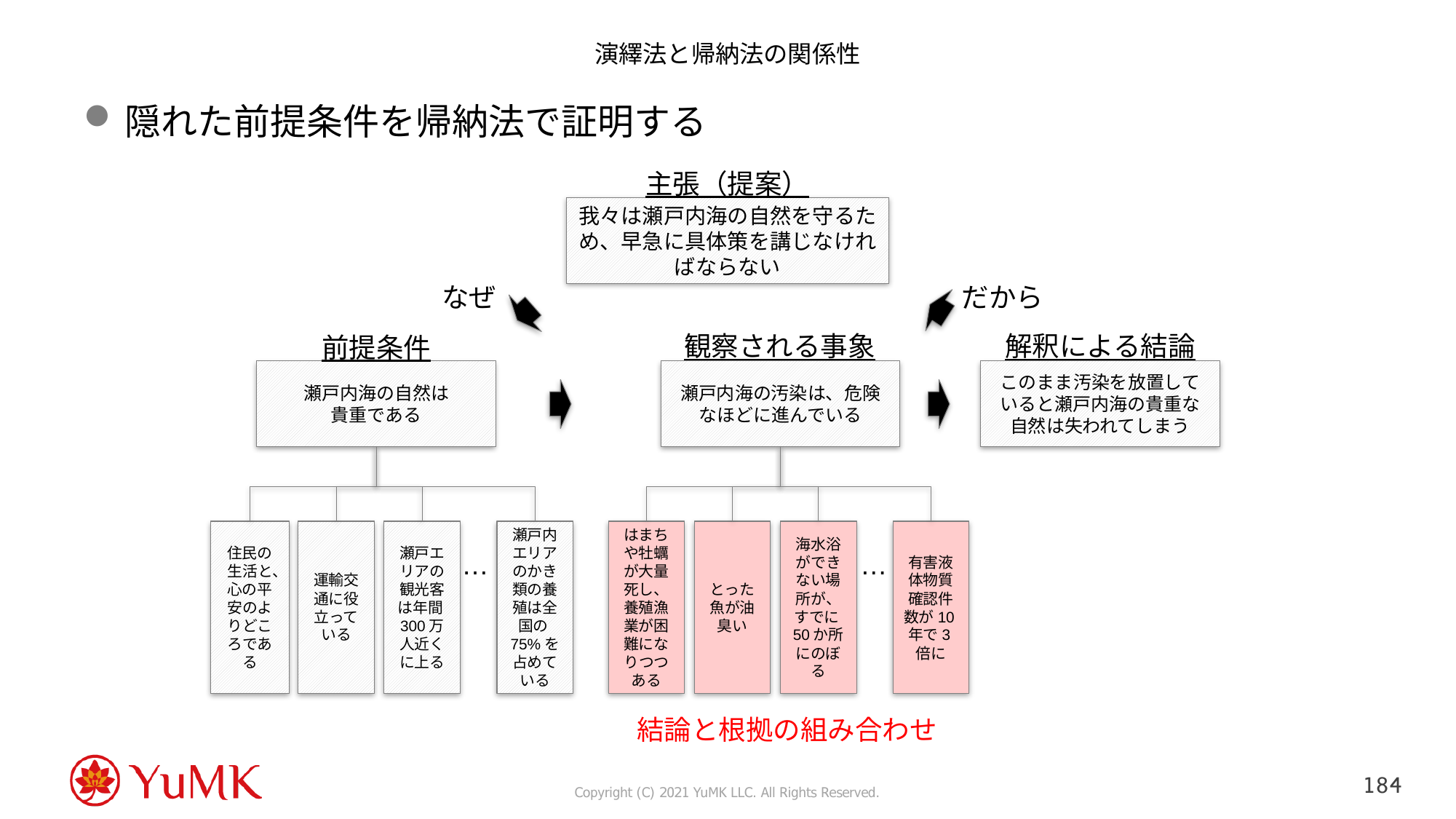

# 演繹法と帰納法の関係性
隠れた前提条件を帰納法で証明する
主張（提案）
我々は瀬戸内海の自然を守るため、早急に具体策を講じなければならない
だから
なぜ

観察される事象
解釈による結論
前提条件
瀬戸内海の自然は
貴重である
瀬戸内海の汚染は、危険なほどに進んでいる
このまま汚染を放置していると瀬戸内海の貴重な自然は失われてしまう

住民の生活と、心の平安のよりどころである
運輸交通に役立っている
瀬戸エリアの観光客は年間300万人近くに上る
瀬戸内エリアのかき類の養殖は全国の75%を占めている
はまちや牡蠣が大量死し、養殖漁業が困難になりつつある
とった魚が油臭い
海水浴ができない場所が、すでに50か所にのぼる
有害液体物質確認件数が10年で3倍に
…
…
結論と根拠の組み合わせ
184